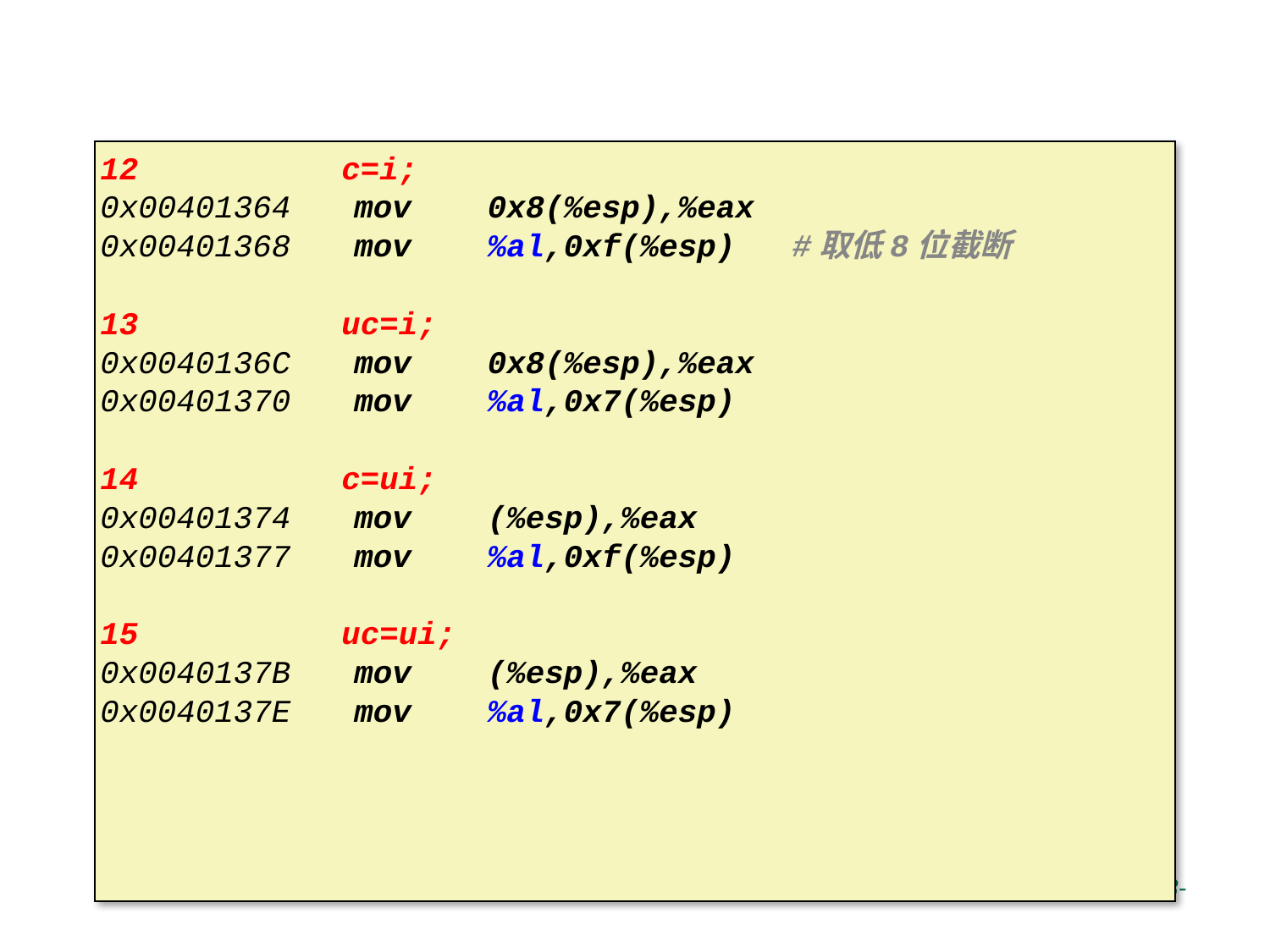

# 长转短   直接截断
12 	      c=i;
0x00401364	mov    0x8(%esp),%eax
0x00401368	mov    %al,0xf(%esp)   #取低8位截断

13 	      uc=i;
0x0040136C	mov    0x8(%esp),%eax
0x00401370	mov    %al,0x7(%esp)

14 	      c=ui;
0x00401374	mov    (%esp),%eax
0x00401377	mov    %al,0xf(%esp)

15 	      uc=ui;
0x0040137B	mov    (%esp),%eax
0x0040137E	mov    %al,0x7(%esp)
 -48-